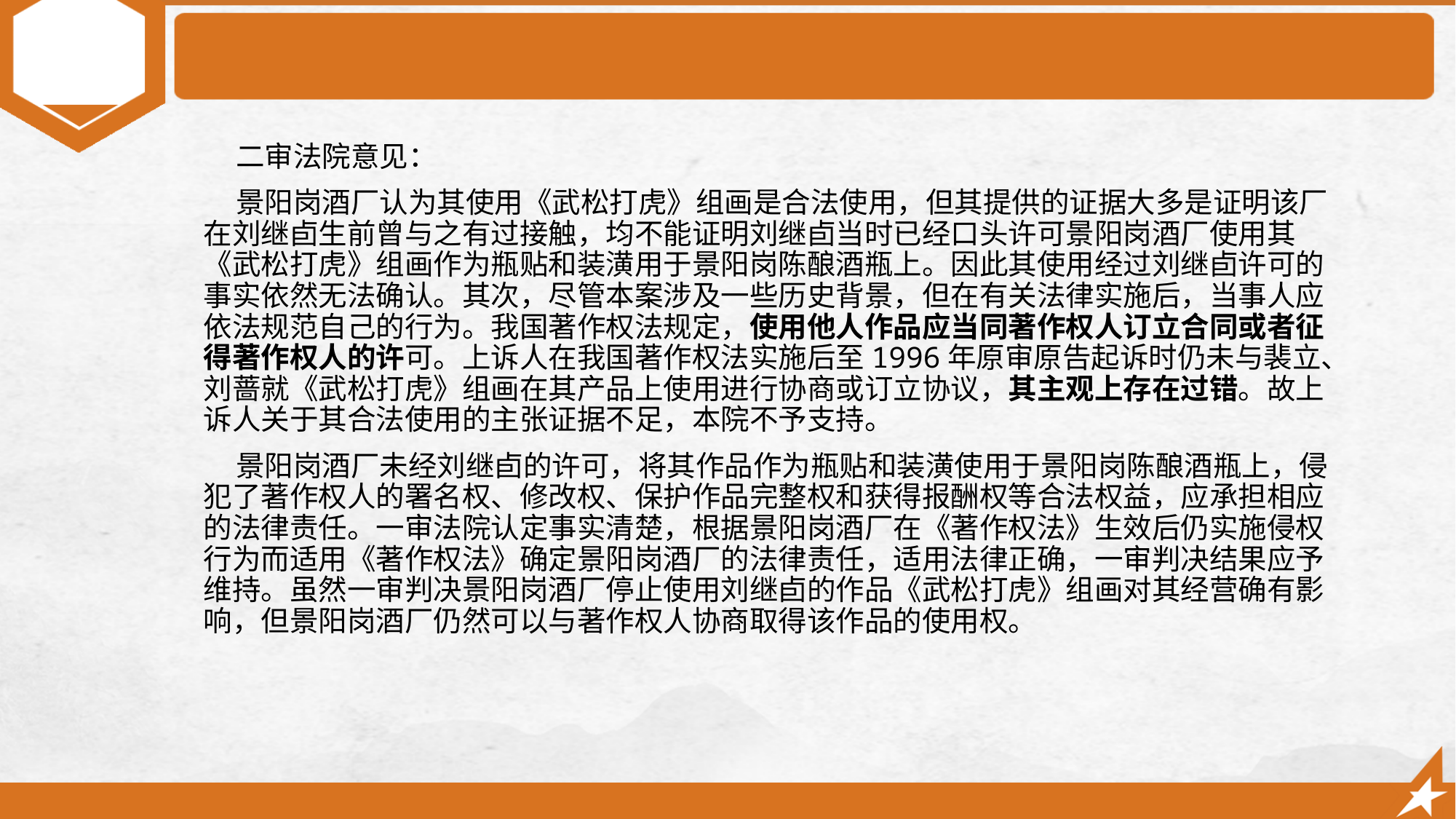

二审法院意见：
    景阳岗酒厂认为其使用《武松打虎》组画是合法使用，但其提供的证据大多是证明该厂在刘继卣生前曾与之有过接触，均不能证明刘继卣当时已经口头许可景阳岗酒厂使用其《武松打虎》组画作为瓶贴和装潢用于景阳岗陈酿酒瓶上。因此其使用经过刘继卣许可的事实依然无法确认。其次，尽管本案涉及一些历史背景，但在有关法律实施后，当事人应依法规范自己的行为。我国著作权法规定，使用他人作品应当同著作权人订立合同或者征得著作权人的许可。上诉人在我国著作权法实施后至1996年原审原告起诉时仍未与裴立、刘蔷就《武松打虎》组画在其产品上使用进行协商或订立协议，其主观上存在过错。故上诉人关于其合法使用的主张证据不足，本院不予支持。
    景阳岗酒厂未经刘继卣的许可，将其作品作为瓶贴和装潢使用于景阳岗陈酿酒瓶上，侵犯了著作权人的署名权、修改权、保护作品完整权和获得报酬权等合法权益，应承担相应的法律责任。一审法院认定事实清楚，根据景阳岗酒厂在《著作权法》生效后仍实施侵权行为而适用《著作权法》确定景阳岗酒厂的法律责任，适用法律正确，一审判决结果应予维持。虽然一审判决景阳岗酒厂停止使用刘继卣的作品《武松打虎》组画对其经营确有影响，但景阳岗酒厂仍然可以与著作权人协商取得该作品的使用权。